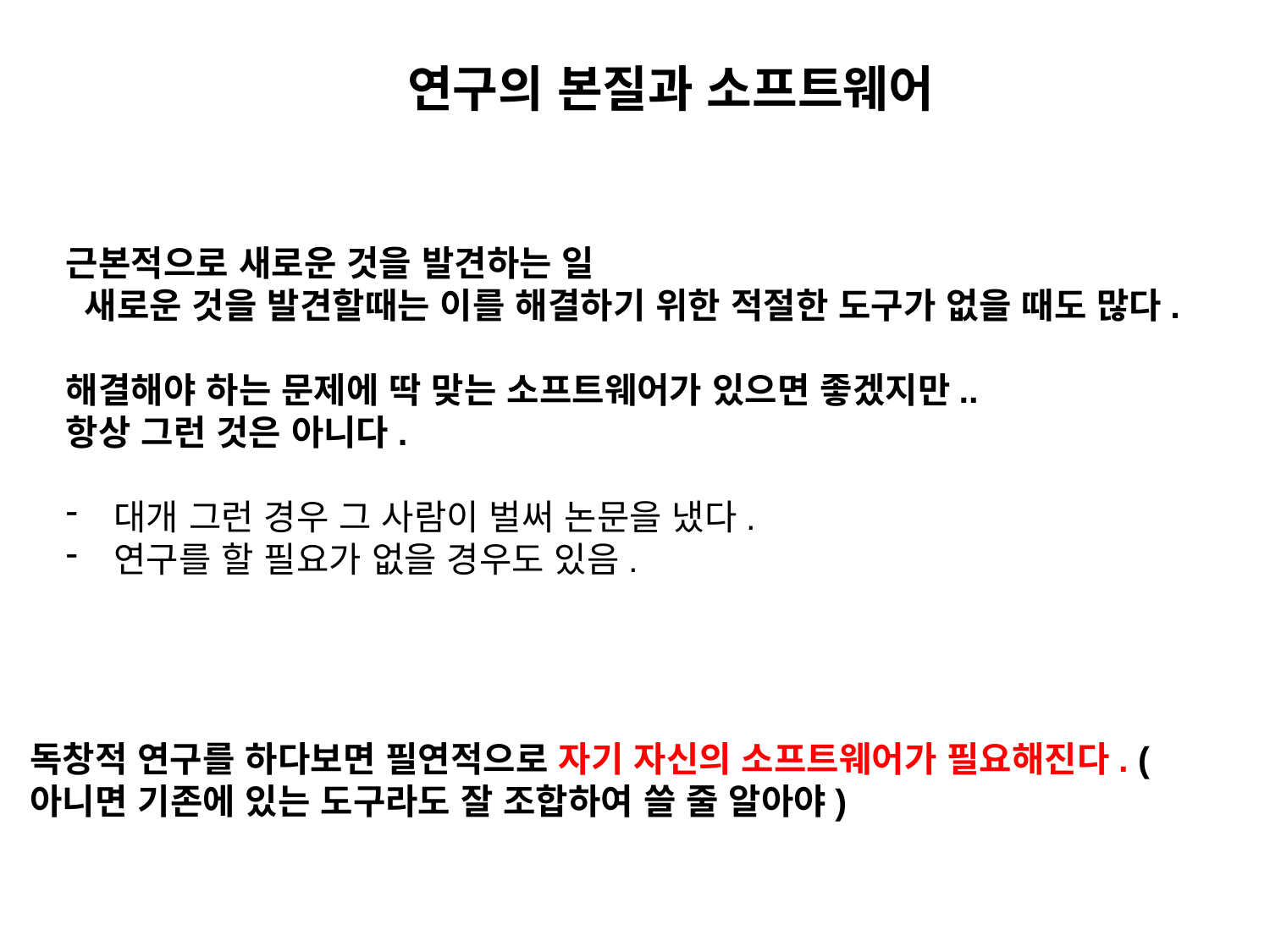

연구의 본질과 소프트웨어
근본적으로 새로운 것을 발견하는 일
 새로운 것을 발견할때는 이를 해결하기 위한 적절한 도구가 없을 때도 많다.

해결해야 하는 문제에 딱 맞는 소프트웨어가 있으면 좋겠지만..
항상 그런 것은 아니다.

대개 그런 경우 그 사람이 벌써 논문을 냈다.
연구를 할 필요가 없을 경우도 있음.
# 독창적 연구를 하다보면 필연적으로 자기 자신의 소프트웨어가 필요해진다. (아니면 기존에 있는 도구라도 잘 조합하여 쓸 줄 알아야)